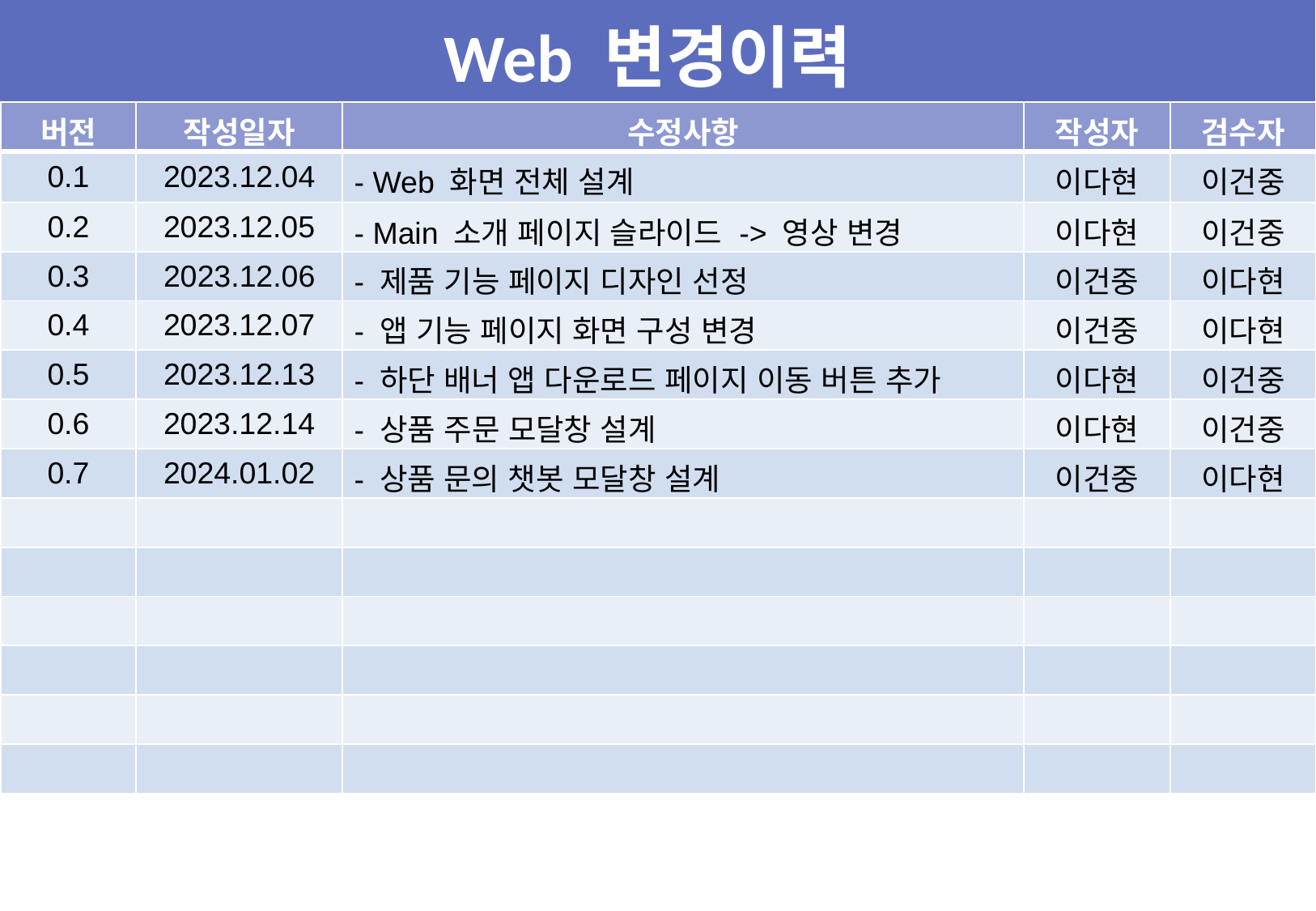

Web 변경이력
| 버전 | 작성일자 | 수정사항 | 작성자 | 검수자 |
| --- | --- | --- | --- | --- |
| 0.1 | 2023.12.04 | - Web 화면 전체 설계 | 이다현 | 이건중 |
| 0.2 | 2023.12.05 | - Main 소개 페이지 슬라이드 -> 영상 변경 | 이다현 | 이건중 |
| 0.3 | 2023.12.06 | - 제품 기능 페이지 디자인 선정 | 이건중 | 이다현 |
| 0.4 | 2023.12.07 | - 앱 기능 페이지 화면 구성 변경 | 이건중 | 이다현 |
| 0.5 | 2023.12.13 | - 하단 배너 앱 다운로드 페이지 이동 버튼 추가 | 이다현 | 이건중 |
| 0.6 | 2023.12.14 | - 상품 주문 모달창 설계 | 이다현 | 이건중 |
| 0.7 | 2024.01.02 | - 상품 문의 챗봇 모달창 설계 | 이건중 | 이다현 |
|  |  |  |  |  |
|  |  |  |  |  |
|  |  |  |  |  |
|  |  |  |  |  |
|  |  |  |  |  |
|  |  |  |  |  |